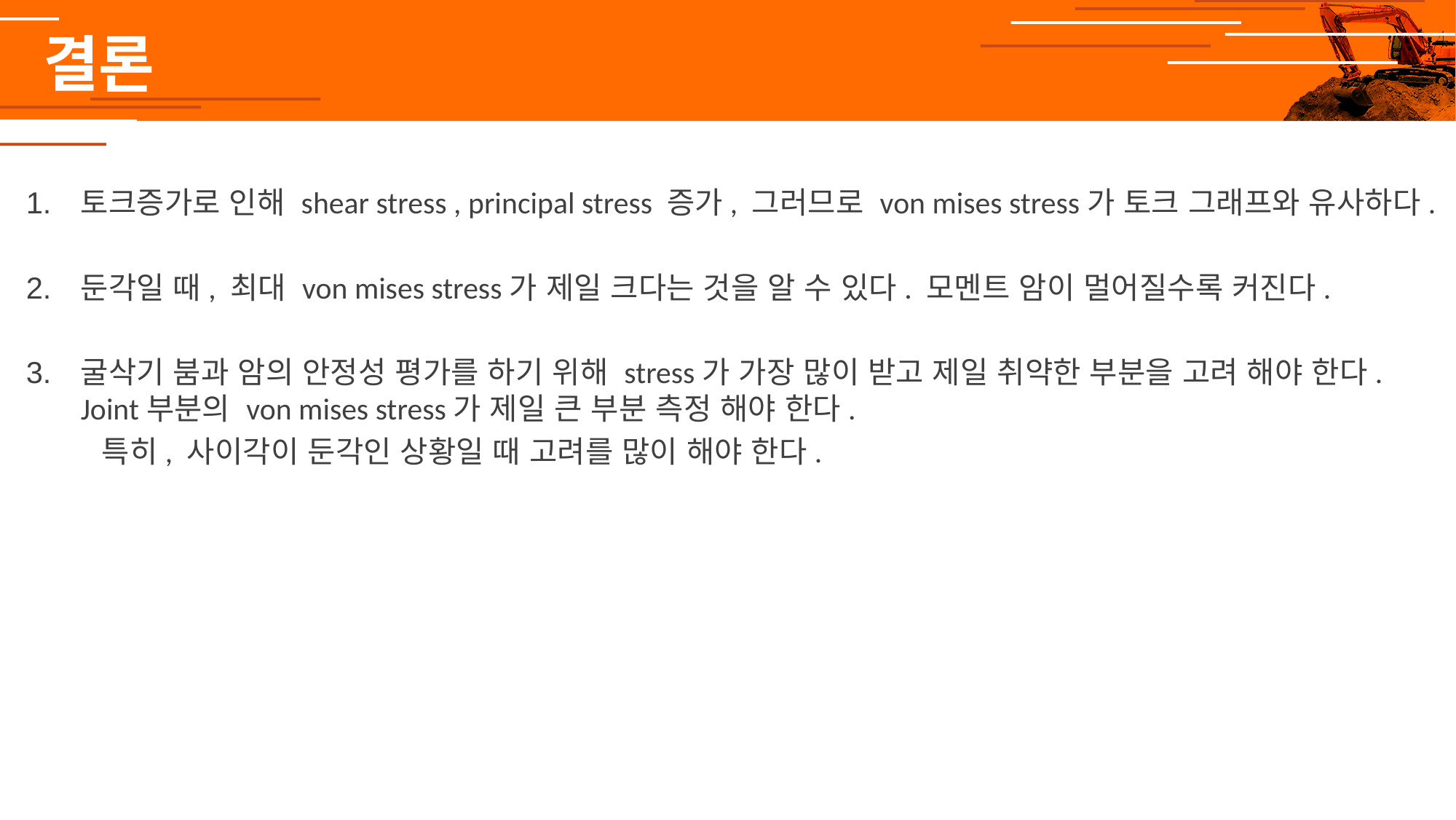

# 결론
토크증가로 인해 shear stress , principal stress 증가, 그러므로 von mises stress가 토크 그래프와 유사하다.

둔각일 때, 최대 von mises stress가 제일 크다는 것을 알 수 있다. 모멘트 암이 멀어질수록 커진다.

굴삭기 붐과 암의 안정성 평가를 하기 위해 stress가 가장 많이 받고 제일 취약한 부분을 고려 해야 한다. Joint부분의 von mises stress가 제일 큰 부분 측정 해야 한다.
        특히, 사이각이 둔각인 상황일 때 고려를 많이 해야 한다.